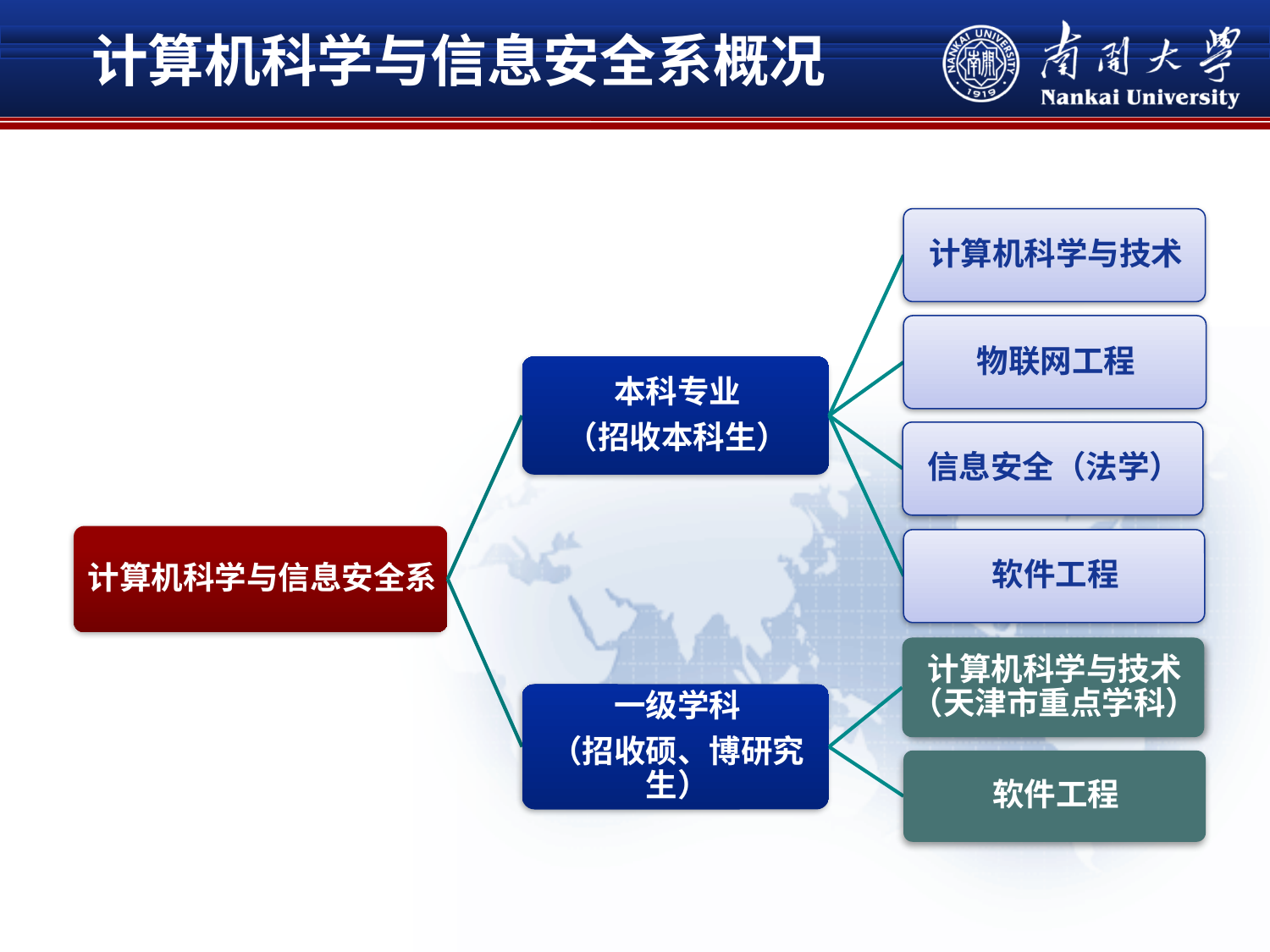

# 计算机科学与信息安全系概况
计算机科学与信息安全系

本科专业
（招收本科生）

计算机科学与技术

物联网工程

信息安全（法学）

软件工程

一级学科
（招收硕、博研究生）

计算机科学与技术
（天津市重点学科）

软件工程